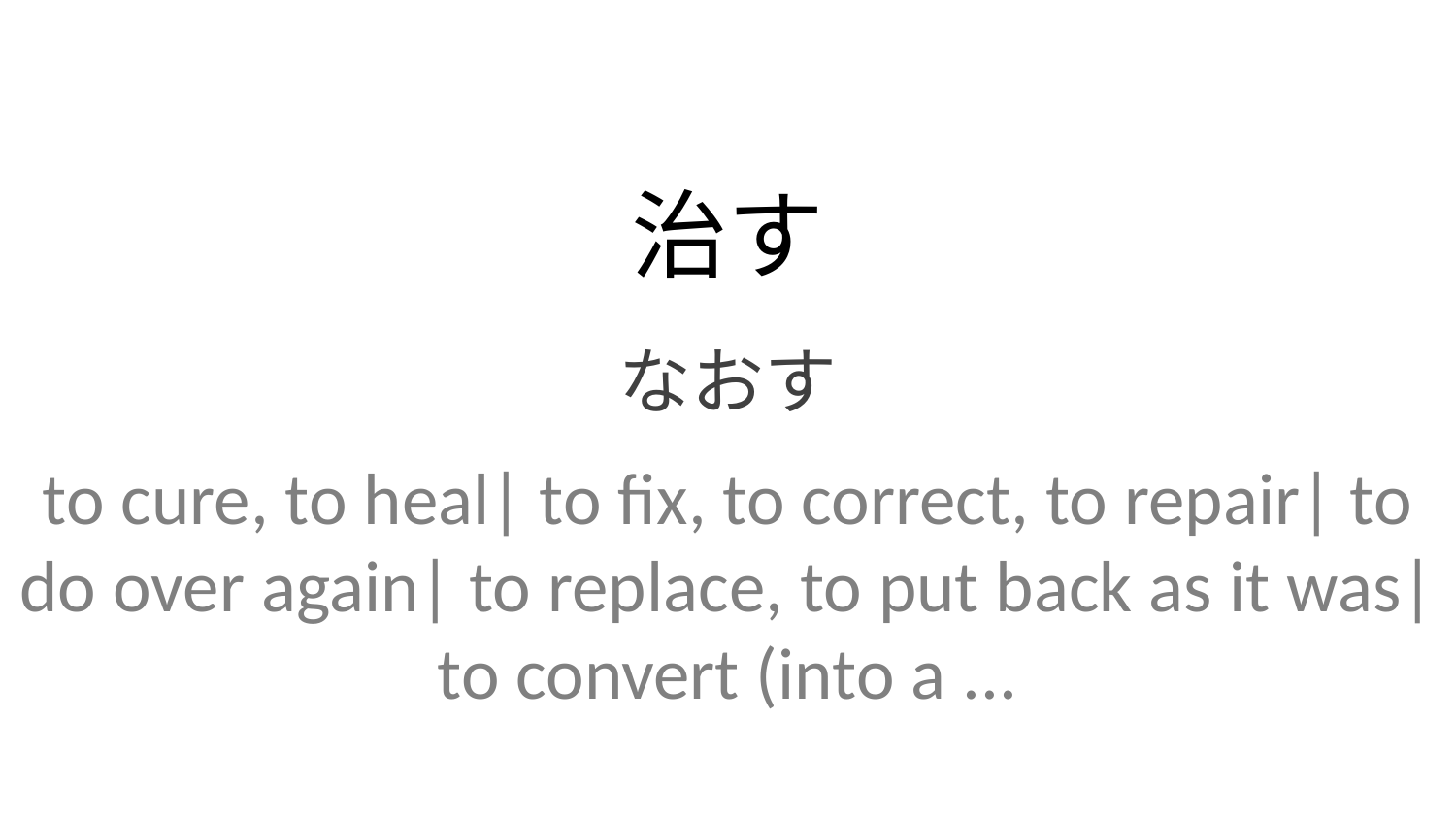

治す

なおす
to cure, to heal| to fix, to correct, to repair| to do over again| to replace, to put back as it was| to convert (into a ...